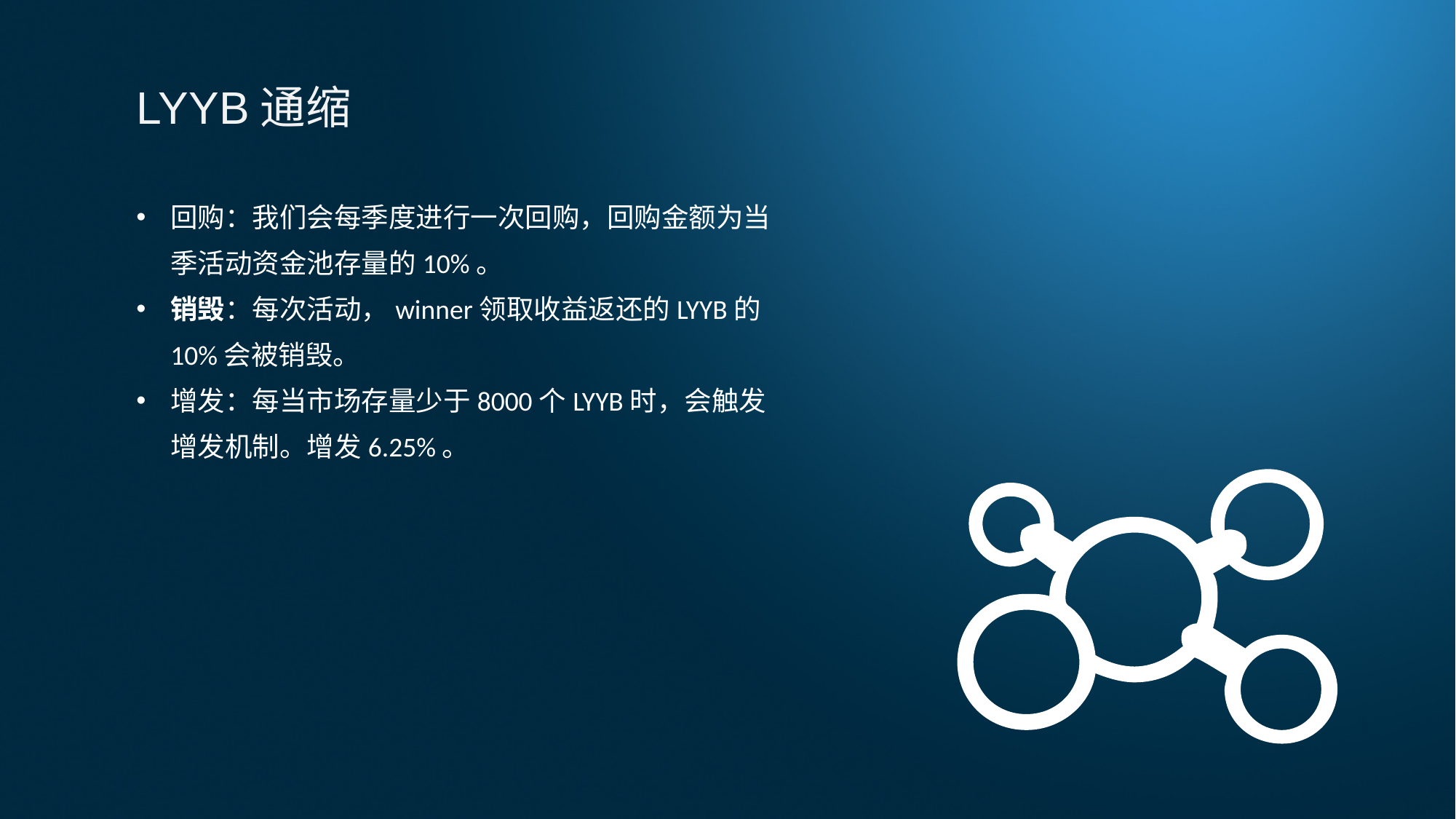

LYYB通缩
回购：我们会每季度进行一次回购，回购金额为当季活动资金池存量的10%。
销毁：每次活动，winner领取收益返还的LYYB的10%会被销毁。
增发：每当市场存量少于8000个LYYB时，会触发增发机制。增发6.25%。